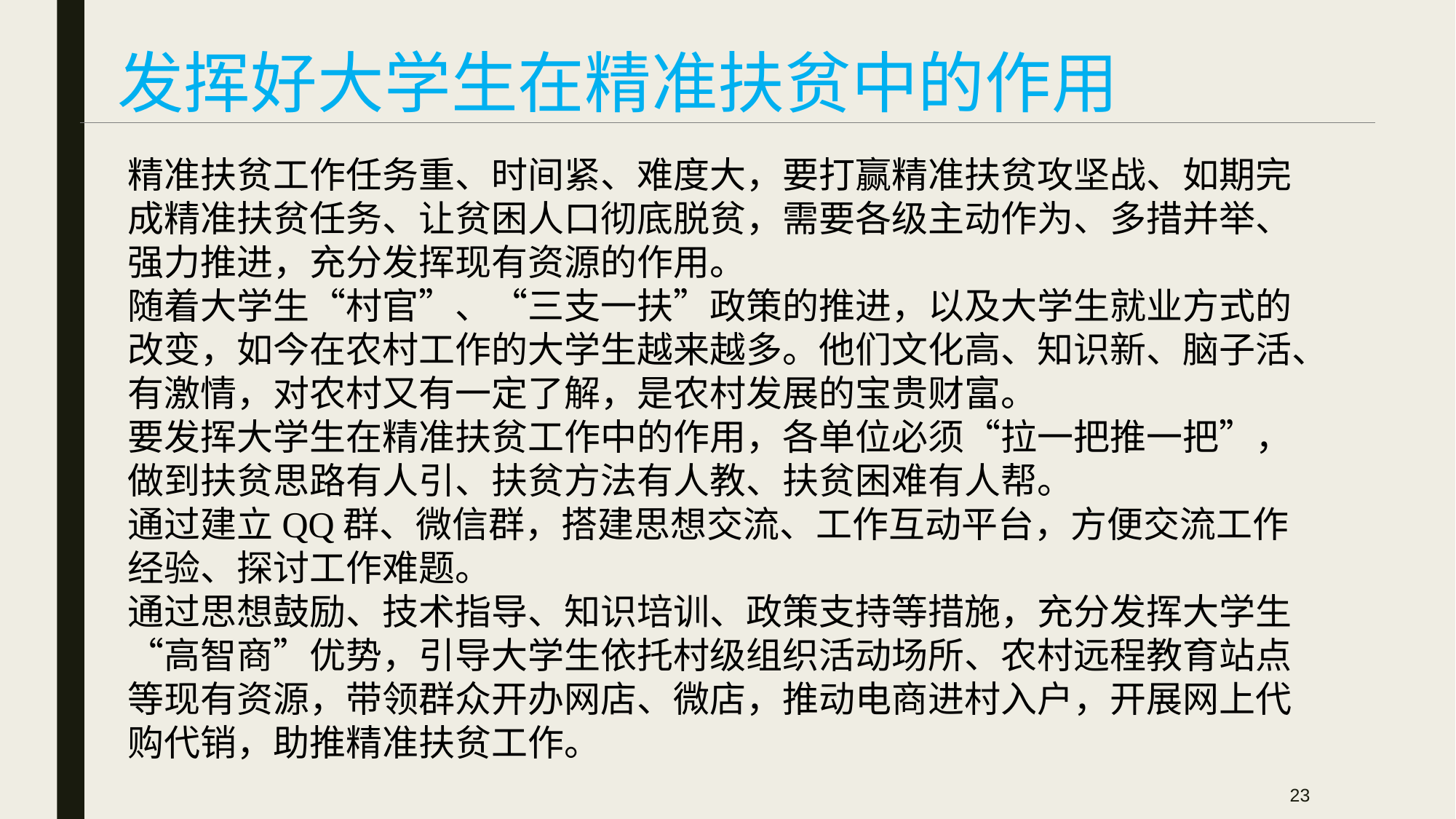

# 发挥好大学生在精准扶贫中的作用
精准扶贫工作任务重、时间紧、难度大，要打赢精准扶贫攻坚战、如期完成精准扶贫任务、让贫困人口彻底脱贫，需要各级主动作为、多措并举、强力推进，充分发挥现有资源的作用。
随着大学生“村官”、“三支一扶”政策的推进，以及大学生就业方式的改变，如今在农村工作的大学生越来越多。他们文化高、知识新、脑子活、有激情，对农村又有一定了解，是农村发展的宝贵财富。
要发挥大学生在精准扶贫工作中的作用，各单位必须“拉一把推一把”，做到扶贫思路有人引、扶贫方法有人教、扶贫困难有人帮。
通过建立QQ群、微信群，搭建思想交流、工作互动平台，方便交流工作经验、探讨工作难题。
通过思想鼓励、技术指导、知识培训、政策支持等措施，充分发挥大学生“高智商”优势，引导大学生依托村级组织活动场所、农村远程教育站点等现有资源，带领群众开办网店、微店，推动电商进村入户，开展网上代购代销，助推精准扶贫工作。
23